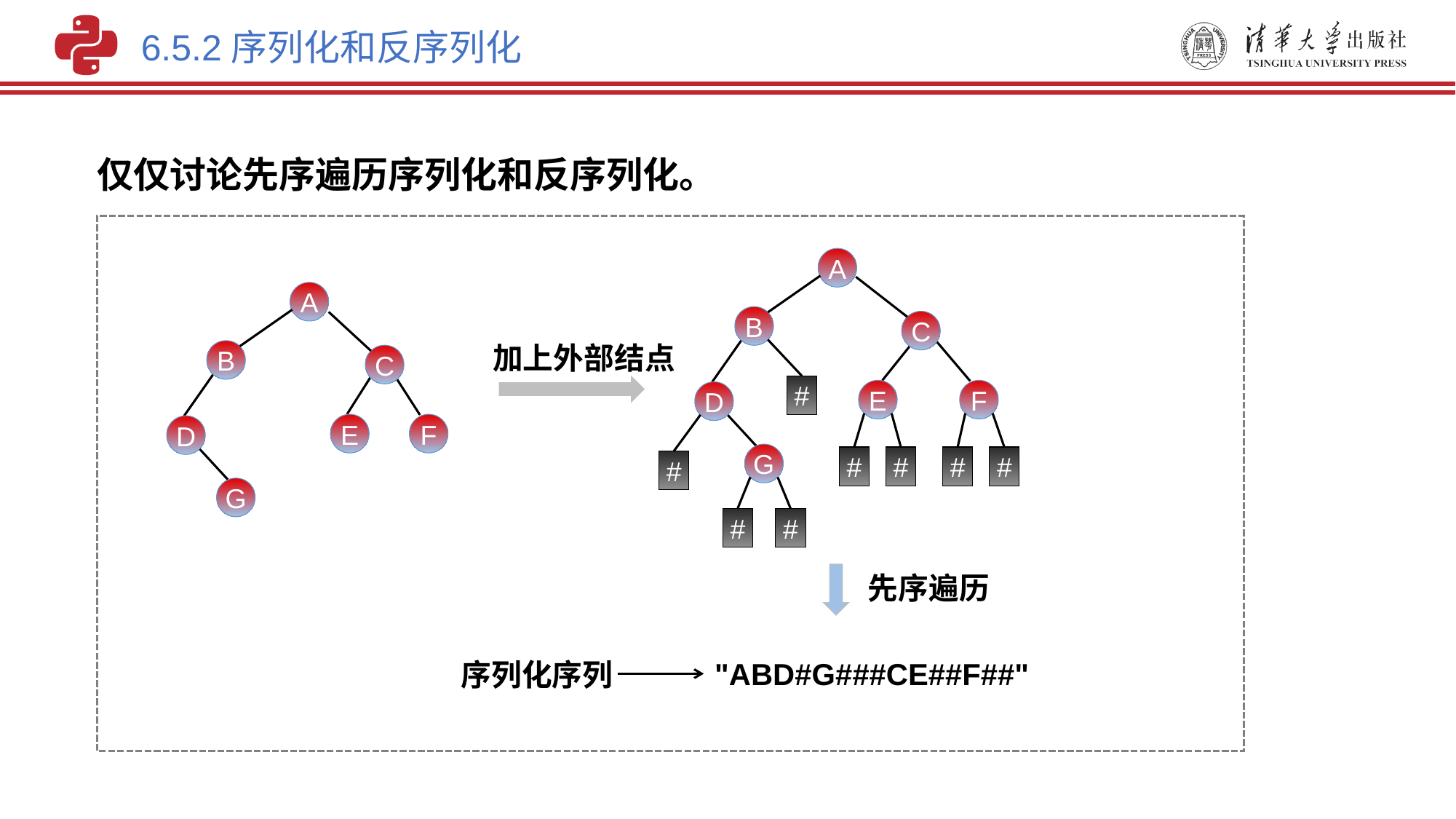

6.5.2序列化和反序列化
仅仅讨论先序遍历序列化和反序列化。

A
B
C

#
E
F
D

G
#
#
#
#
#
#
#
A
B
C

E
F
D

G
加上外部结点

先序遍历
"ABD#G###CE##F##"
序列化序列